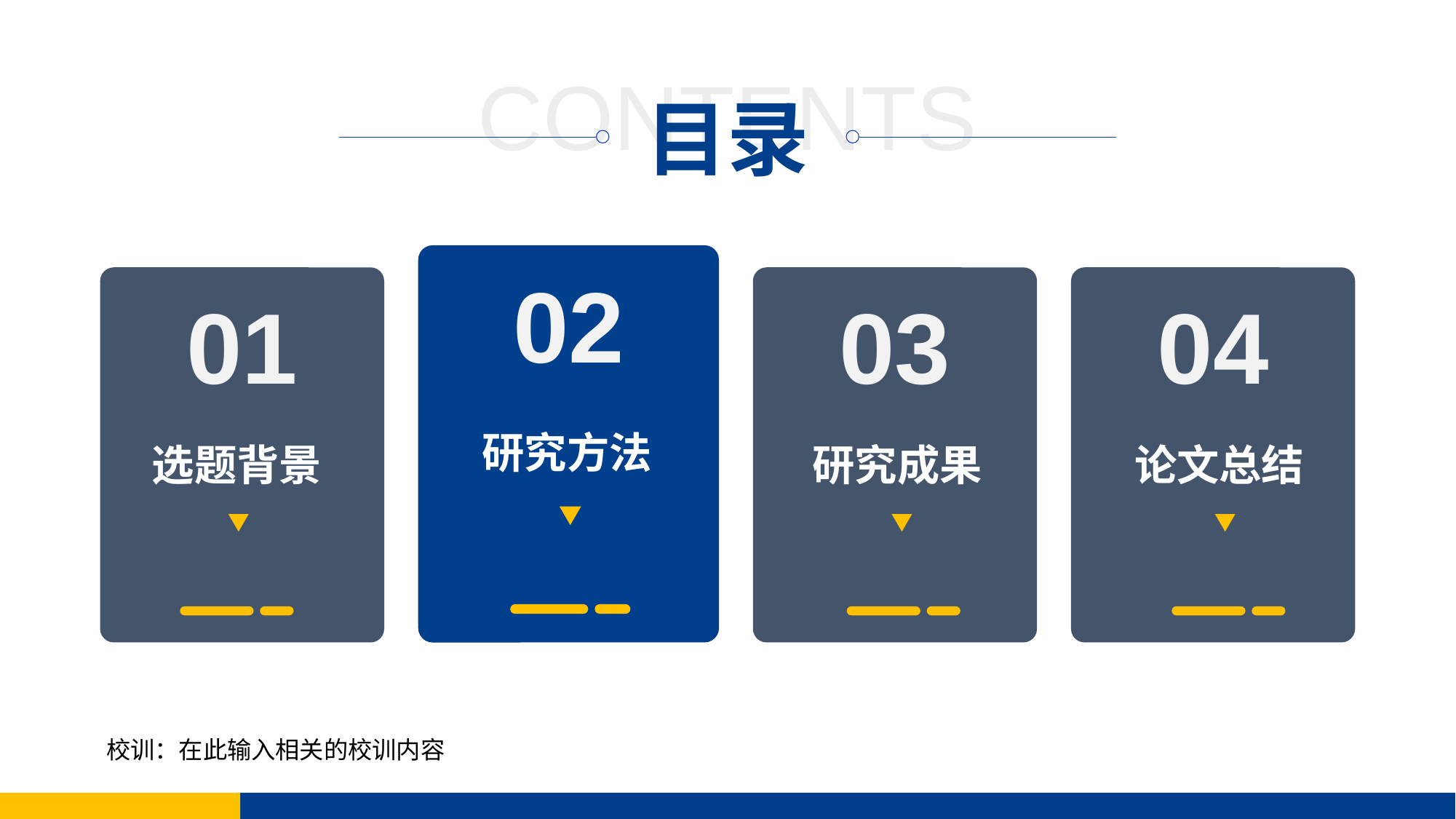

02
01
03
04
研究方法
选题背景
研究成果
论文总结
校训：在此输入相关的校训内容